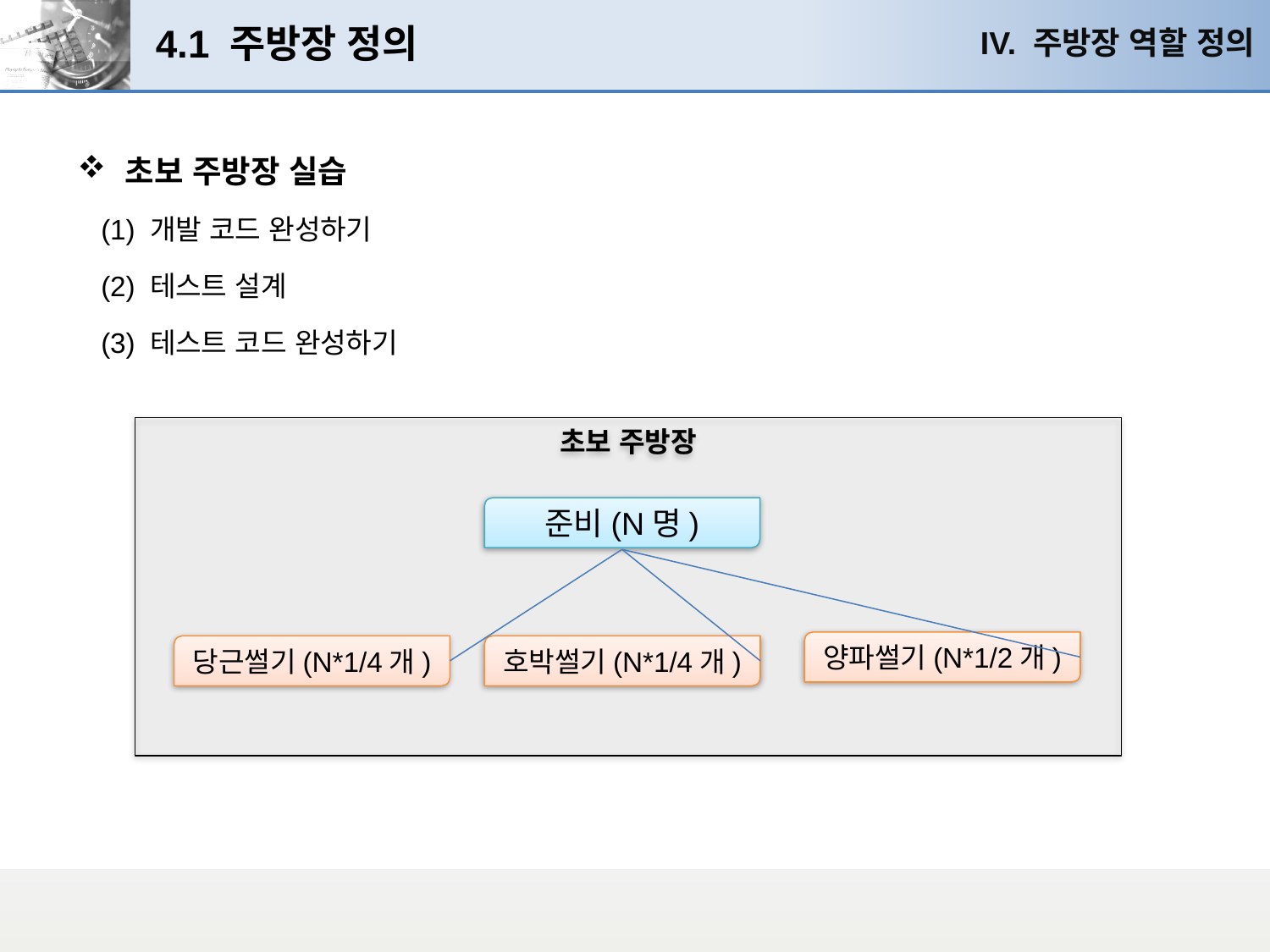

# 4.1 주방장 정의
IV. 주방장 역할 정의
초보 주방장 실습
   (1) 개발 코드 완성하기
   (2) 테스트 설계
   (3) 테스트 코드 완성하기

초보 주방장
준비(N명)
양파썰기(N*1/2개)
당근썰기(N*1/4개)
호박썰기(N*1/4개)